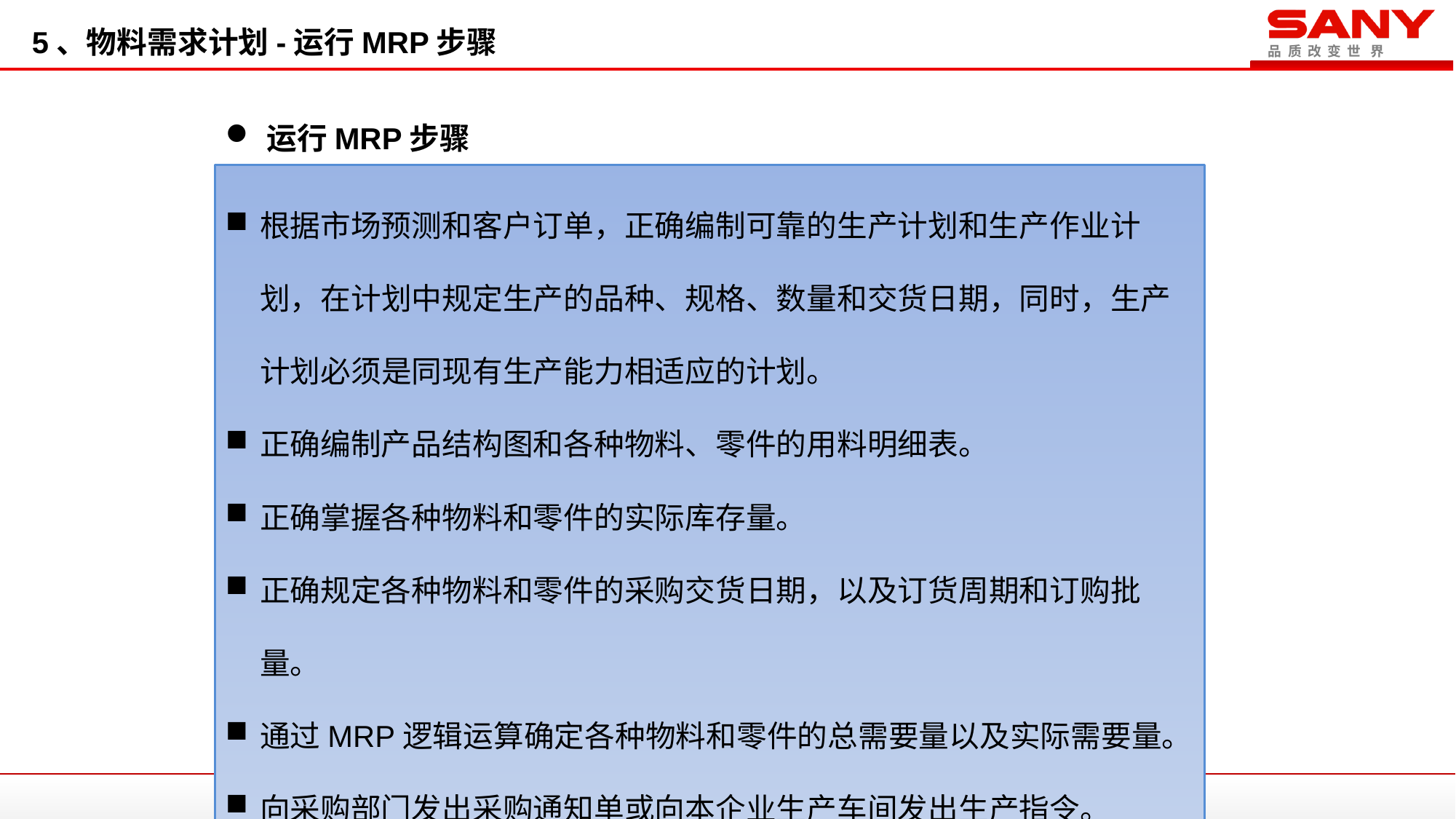

5、物料需求计划-运行MRP步骤
运行MRP步骤
根据市场预测和客户订单，正确编制可靠的生产计划和生产作业计划，在计划中规定生产的品种、规格、数量和交货日期，同时，生产计划必须是同现有生产能力相适应的计划。
正确编制产品结构图和各种物料、零件的用料明细表。
正确掌握各种物料和零件的实际库存量。
正确规定各种物料和零件的采购交货日期，以及订货周期和订购批量。
通过MRP逻辑运算确定各种物料和零件的总需要量以及实际需要量。
向采购部门发出采购通知单或向本企业生产车间发出生产指令。